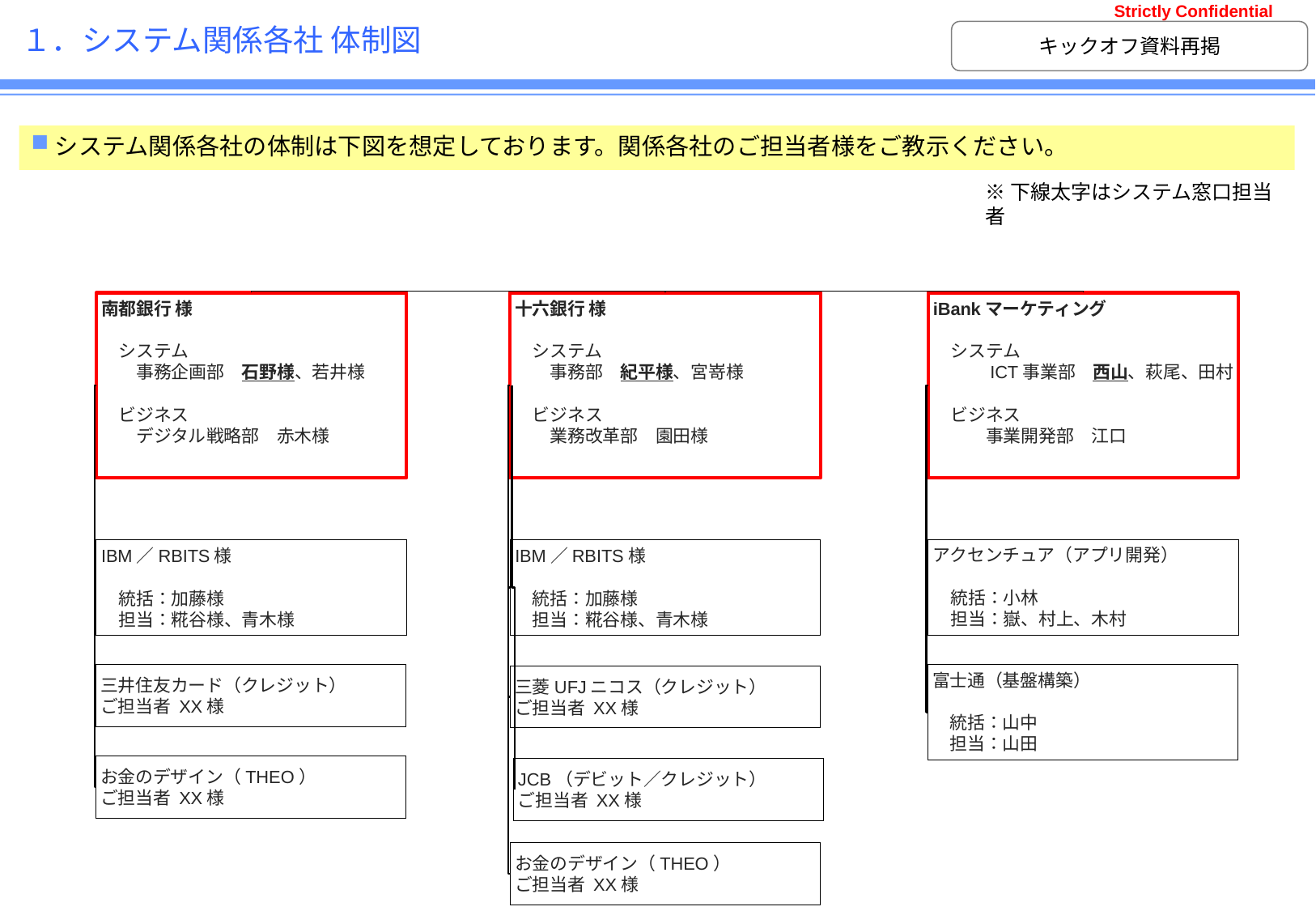

# １．システム関係各社 体制図
キックオフ資料再掲
システム関係各社の体制は下図を想定しております。関係各社のご担当者様をご教示ください。
※下線太字はシステム窓口担当者
南都銀行 様

　システム
　　事務企画部　石野様、若井様

　ビジネス
　　デジタル戦略部　赤木様

十六銀行 様

　システム
　　事務部　紀平様、宮嵜様

　ビジネス
　　業務改革部　園田様

iBankマーケティング

　システム
　　　ICT事業部　西山、萩尾、田村

　ビジネス
　　　事業開発部　江口
IBM／RBITS様

　統括：加藤様
　担当：糀谷様、青木様
IBM／RBITS様

　統括：加藤様
　担当：糀谷様、青木様
アクセンチュア（アプリ開発）

　統括：小林
　担当：嶽、村上、木村
三井住友カード（クレジット）
ご担当者 XX様
富士通（基盤構築）

　統括：山中
　担当：山田
三菱UFJニコス（クレジット）
ご担当者 XX様
お金のデザイン（THEO）
ご担当者 XX様
JCB（デビット／クレジット）
ご担当者 XX様
お金のデザイン（THEO）
ご担当者 XX様